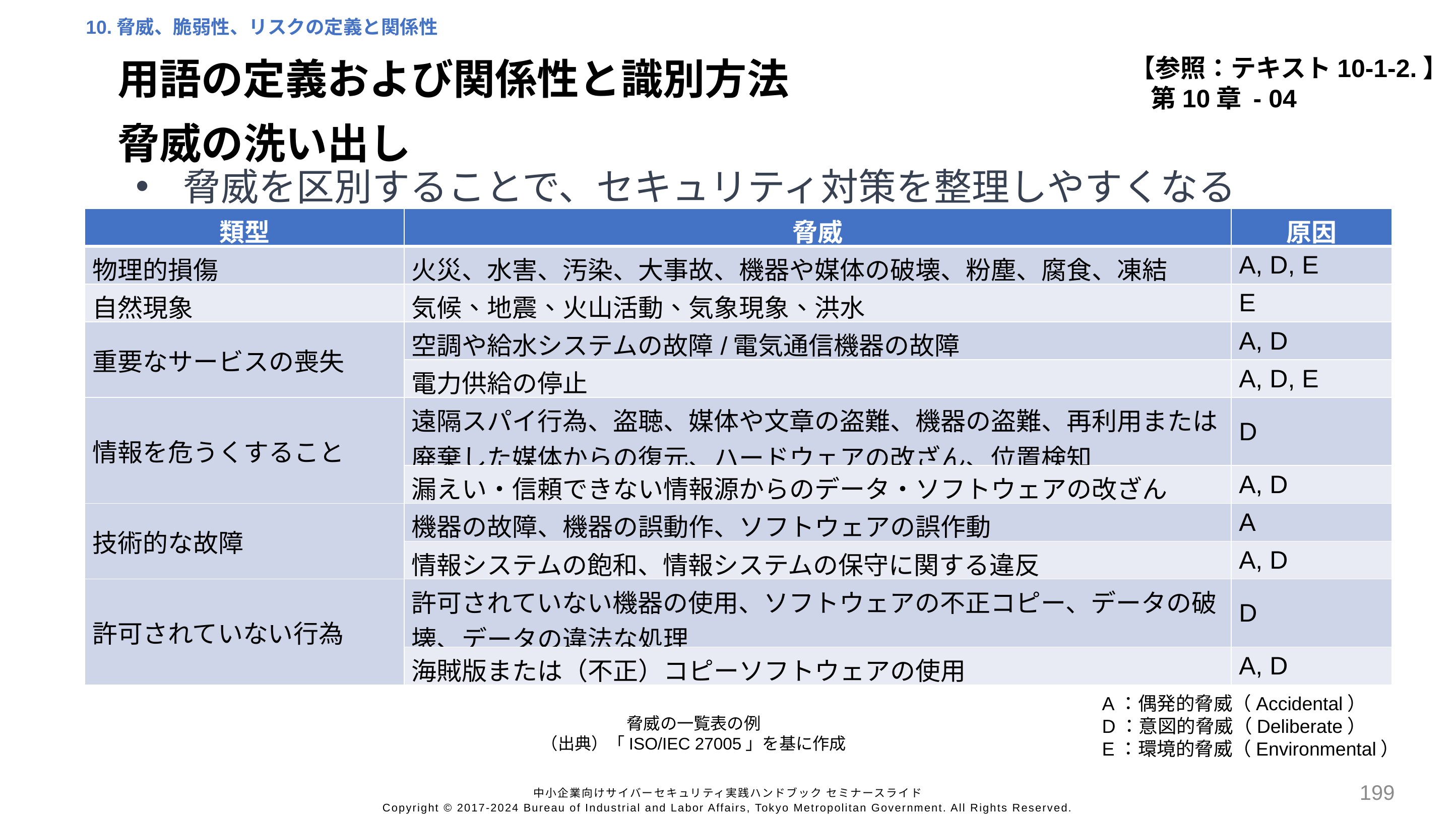

10.脅威、脆弱性、リスクの定義と関係性
【参照：テキスト10-1-2.】
第10章 - 04
用語の定義および関係性と識別方法
脅威の洗い出し
脅威を区別することで、セキュリティ対策を整理しやすくなる
| 類型 | 脅威 | 原因 |
| --- | --- | --- |
| 物理的損傷 | 火災、水害、汚染、大事故、機器や媒体の破壊、粉塵、腐食、凍結 | A, D, E |
| 自然現象 | 気候、地震、火山活動、気象現象、洪水 | E |
| 重要なサービスの喪失 | 空調や給水システムの故障/電気通信機器の故障 | A, D |
|  | 電力供給の停止 | A, D, E |
| 情報を危うくすること | 遠隔スパイ行為、盗聴、媒体や文章の盗難、機器の盗難、再利用または廃棄した媒体からの復元、ハードウェアの改ざん、位置検知 | D |
|  | 漏えい・信頼できない情報源からのデータ・ソフトウェアの改ざん | A, D |
| 技術的な故障 | 機器の故障、機器の誤動作、ソフトウェアの誤作動 | A |
|  | 情報システムの飽和、情報システムの保守に関する違反 | A, D |
| 許可されていない行為 | 許可されていない機器の使用、ソフトウェアの不正コピー、データの破壊、データの違法な処理 | D |
|  | 海賊版または（不正）コピーソフトウェアの使用 | A, D |
A：偶発的脅威（Accidental）
D：意図的脅威（Deliberate）
E：環境的脅威（Environmental）
脅威の一覧表の例
（出典）「ISO/IEC 27005」を基に作成
199